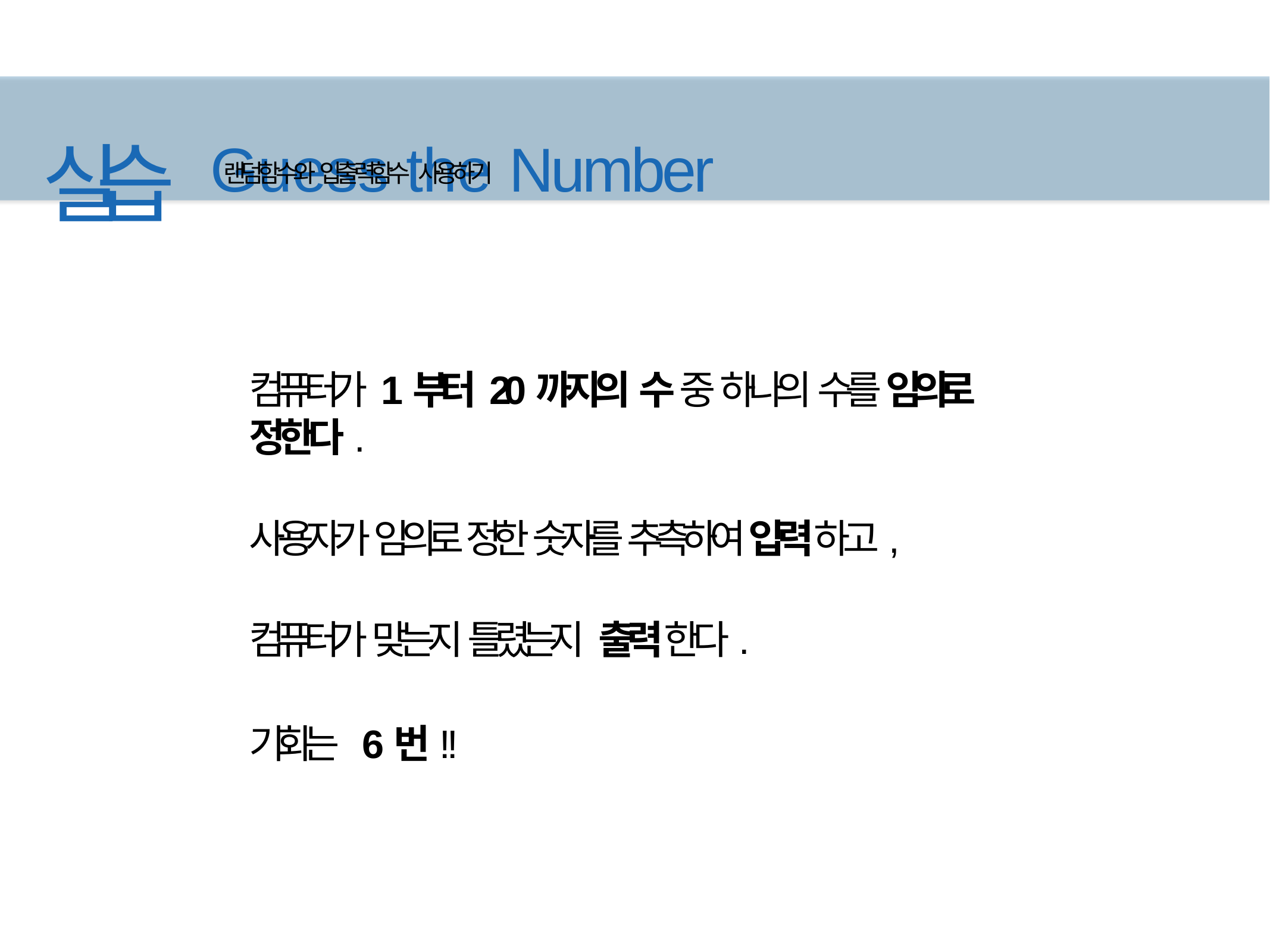

# 실습 Guess the Number

랜덤함수와  입출력함수 사용하기
컴퓨터가  1부터  20까지의  수  중  하나의  수를  임의로  정한다.
사용자가 임의로 정한 숫자를 추측하여 입력하고,  컴퓨터가  맞는지  틀렸는지  출력한다.

기회는  6번!!